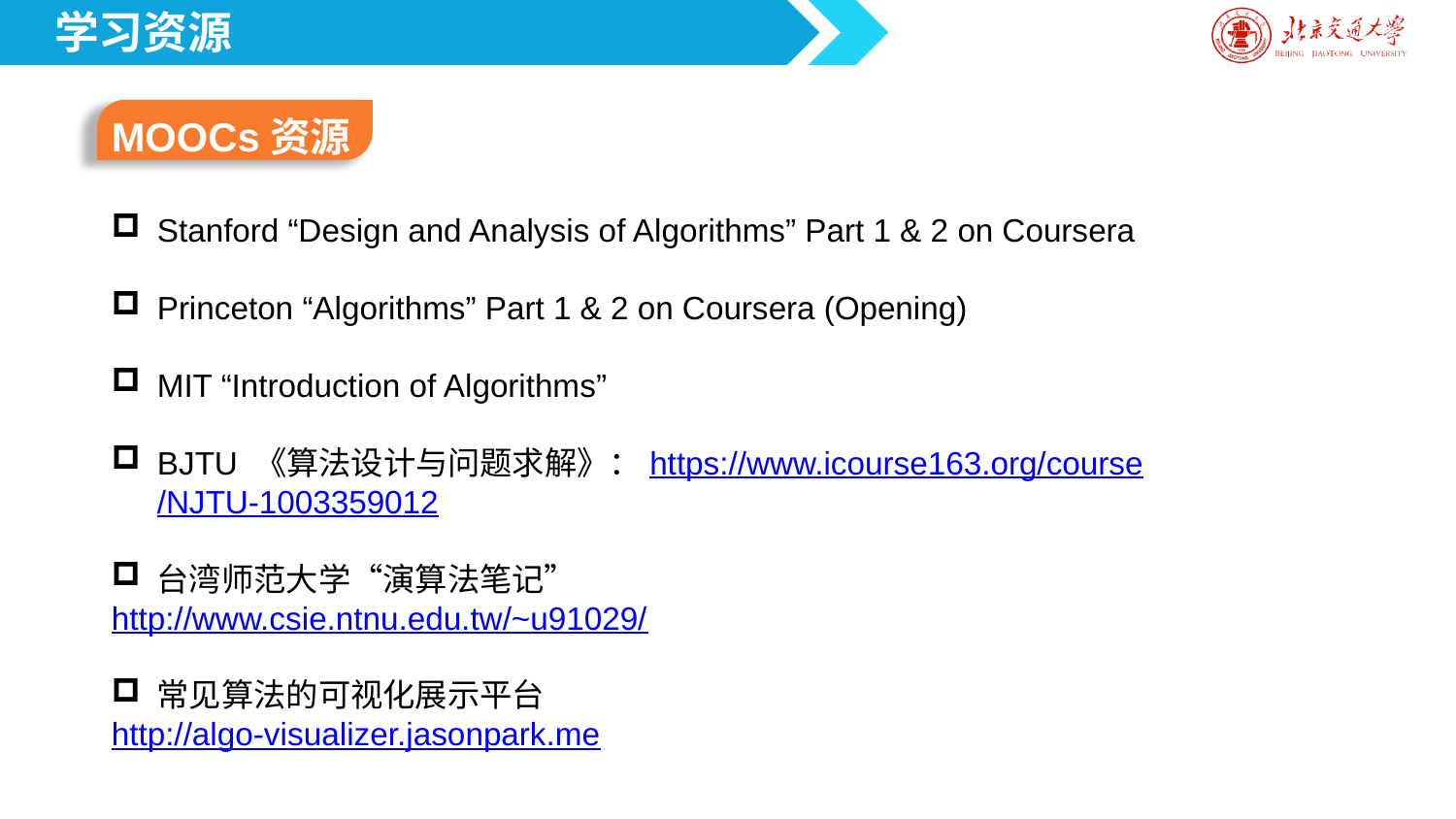

学习资源
MOOCs资源

Stanford “Design and Analysis of Algorithms” Part 1 & 2 on Coursera

Princeton “Algorithms” Part 1 & 2 on Coursera (Opening)

MIT “Introduction of Algorithms”

BJTU 《算法设计与问题求解》：https://www.icourse163.org/course/NJTU-1003359012

台湾师范大学“演算法笔记”
http://www.csie.ntnu.edu.tw/~u91029/

常见算法的可视化展示平台
http://algo-visualizer.jasonpark.me